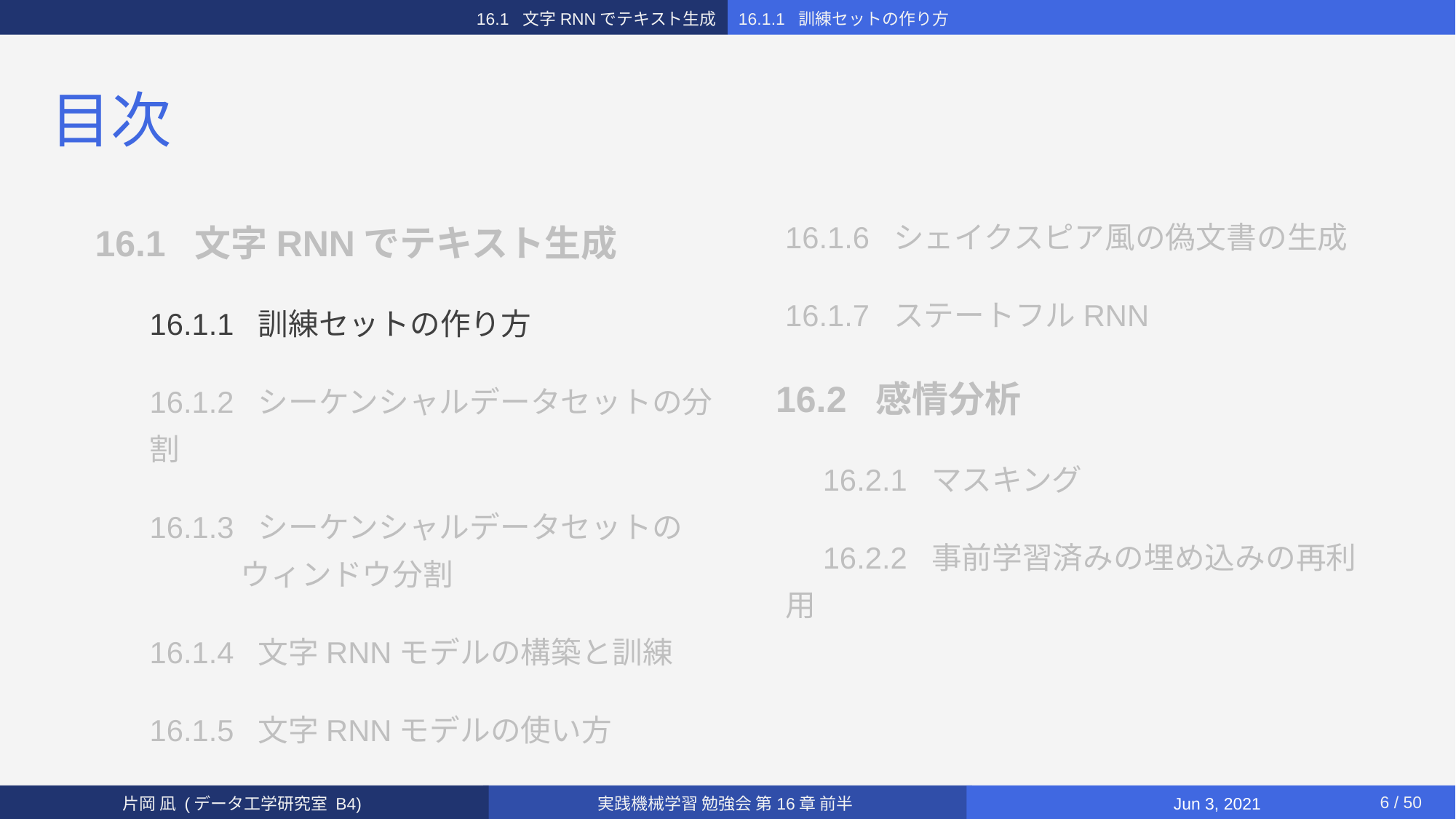

16.1.1  訓練セットの作り方
16.1  文字RNNでテキスト生成
# 目次
16.1  文字RNNでテキスト生成
16.1.1  訓練セットの作り方
16.1.2  シーケンシャルデータセットの分割
16.1.3  シーケンシャルデータセットの
　　　ウィンドウ分割
16.1.4  文字RNNモデルの構築と訓練
16.1.5  文字RNNモデルの使い方
16.1.6  シェイクスピア風の偽文書の生成
16.1.7  ステートフルRNN
　16.2  感情分析
　16.2.1  マスキング
　16.2.2  事前学習済みの埋め込みの再利用